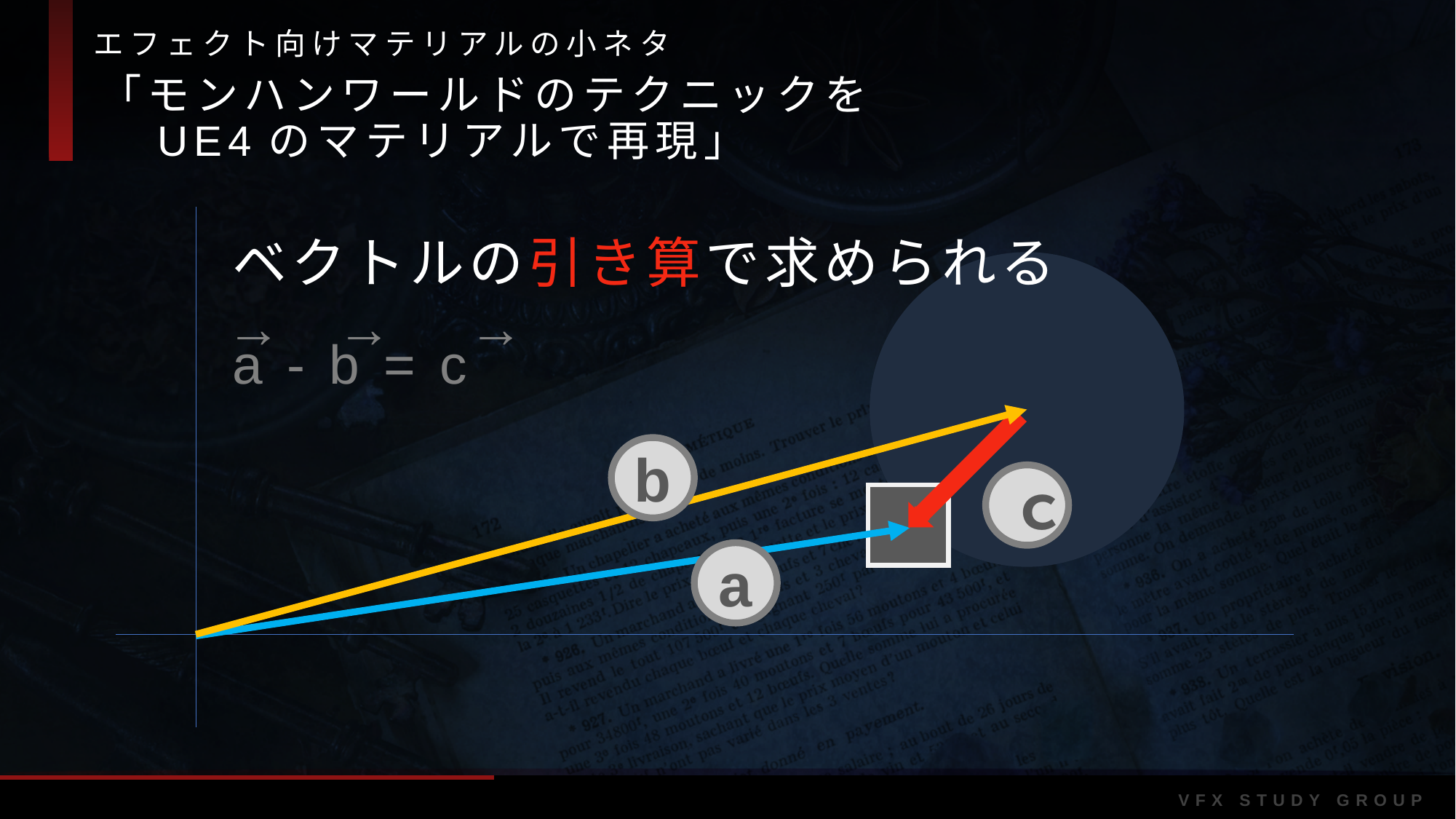

「モンハンワールドのテクニックを
　UE4のマテリアルで再現」
ベクトルの引き算で求められる

→
→
→
a - b = c

b
ｃ

a